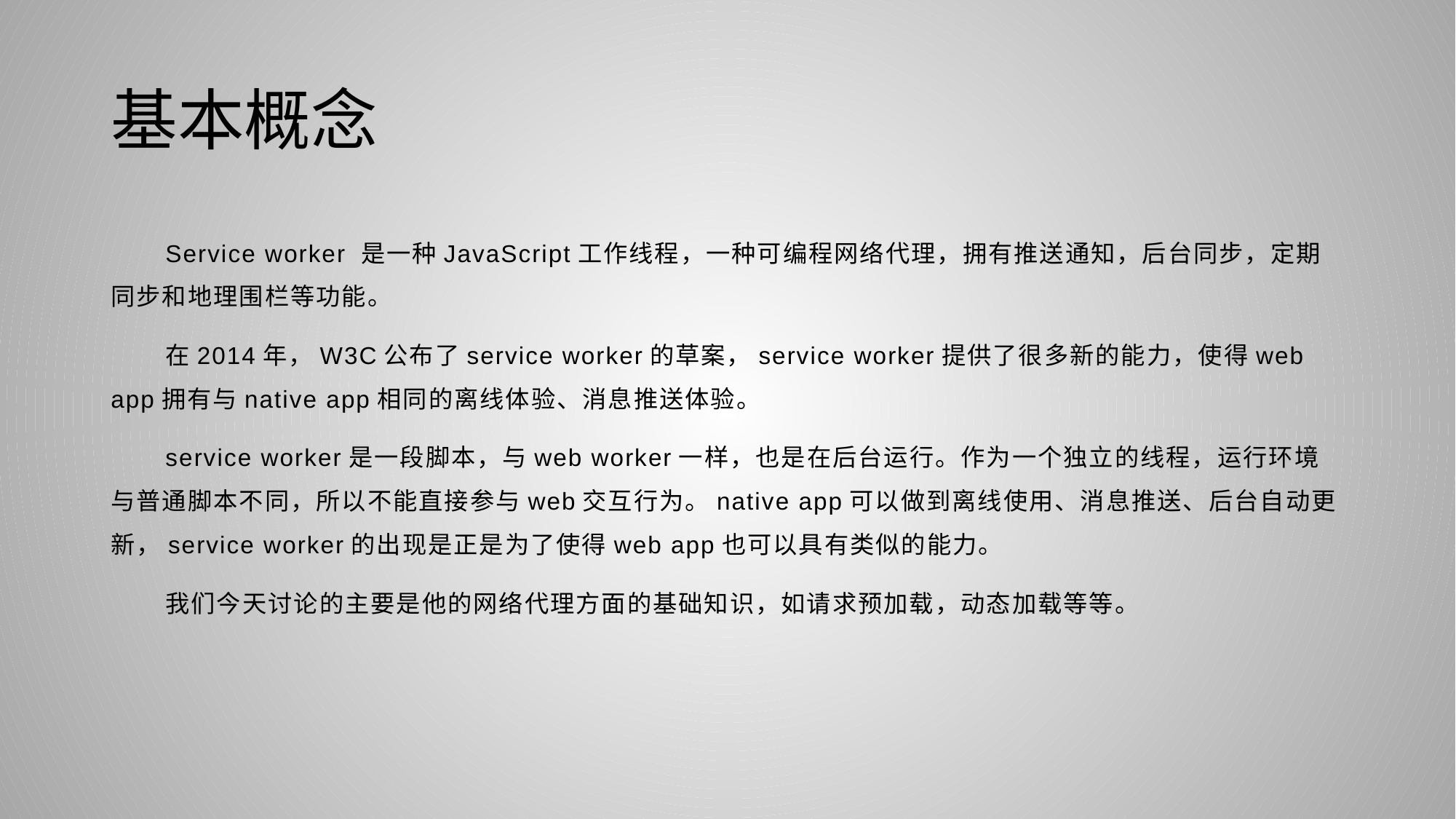

# 基本概念
Service worker 是一种JavaScript工作线程，一种可编程网络代理，拥有推送通知，后台同步，定期同步和地理围栏等功能。
在2014年，W3C公布了service worker的草案，service worker提供了很多新的能力，使得web app拥有与native app相同的离线体验、消息推送体验。
service worker是一段脚本，与web worker一样，也是在后台运行。作为一个独立的线程，运行环境与普通脚本不同，所以不能直接参与web交互行为。native app可以做到离线使用、消息推送、后台自动更新，service worker的出现是正是为了使得web app也可以具有类似的能力。
我们今天讨论的主要是他的网络代理方面的基础知识，如请求预加载，动态加载等等。